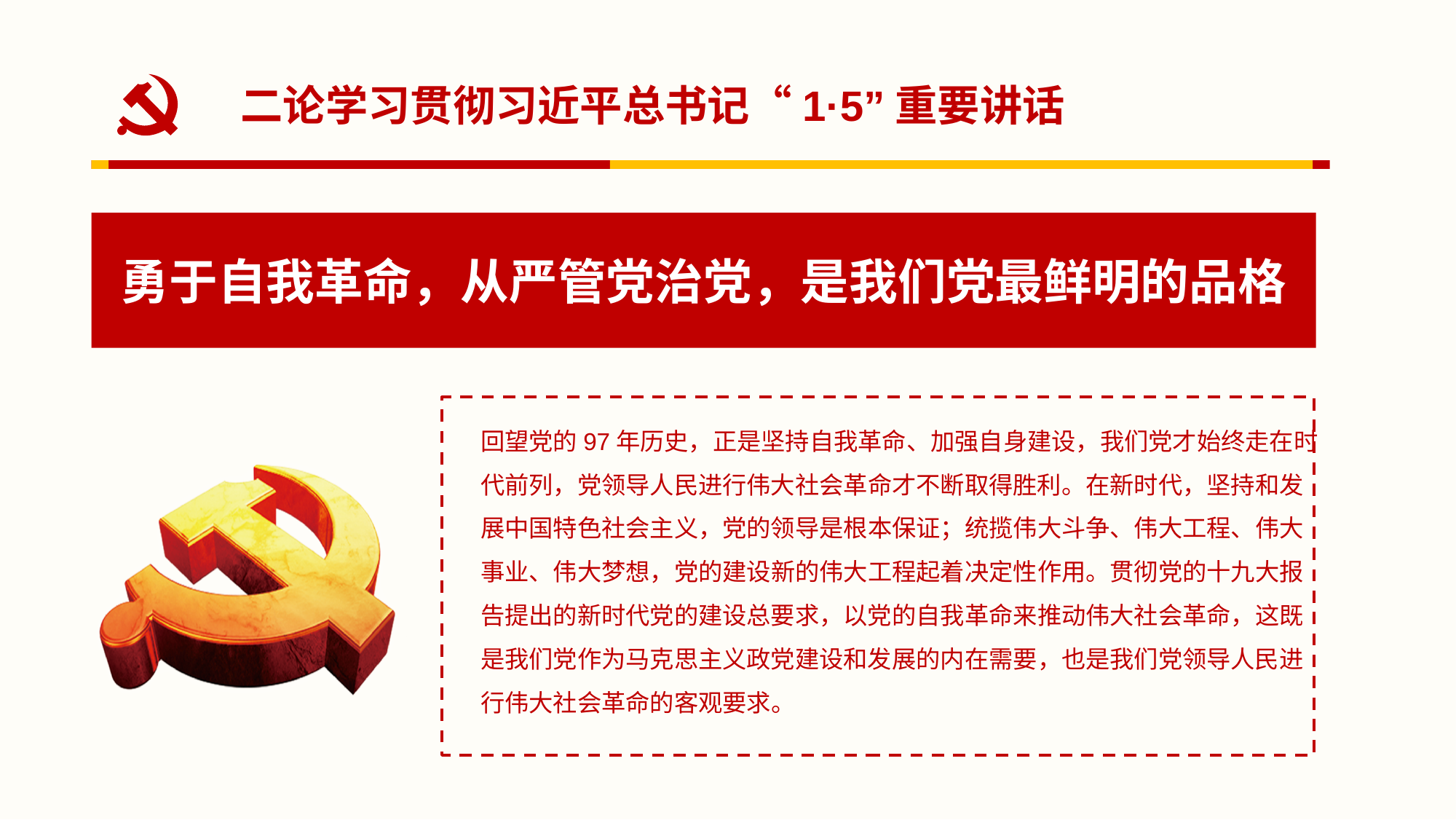

二论学习贯彻习近平总书记“1·5”重要讲话

勇于自我革命，从严管党治党，是我们党最鲜明的品格
回望党的97年历史，正是坚持自我革命、加强自身建设，我们党才始终走在时代前列，党领导人民进行伟大社会革命才不断取得胜利。在新时代，坚持和发展中国特色社会主义，党的领导是根本保证；统揽伟大斗争、伟大工程、伟大事业、伟大梦想，党的建设新的伟大工程起着决定性作用。贯彻党的十九大报告提出的新时代党的建设总要求，以党的自我革命来推动伟大社会革命，这既是我们党作为马克思主义政党建设和发展的内在需要，也是我们党领导人民进行伟大社会革命的客观要求。